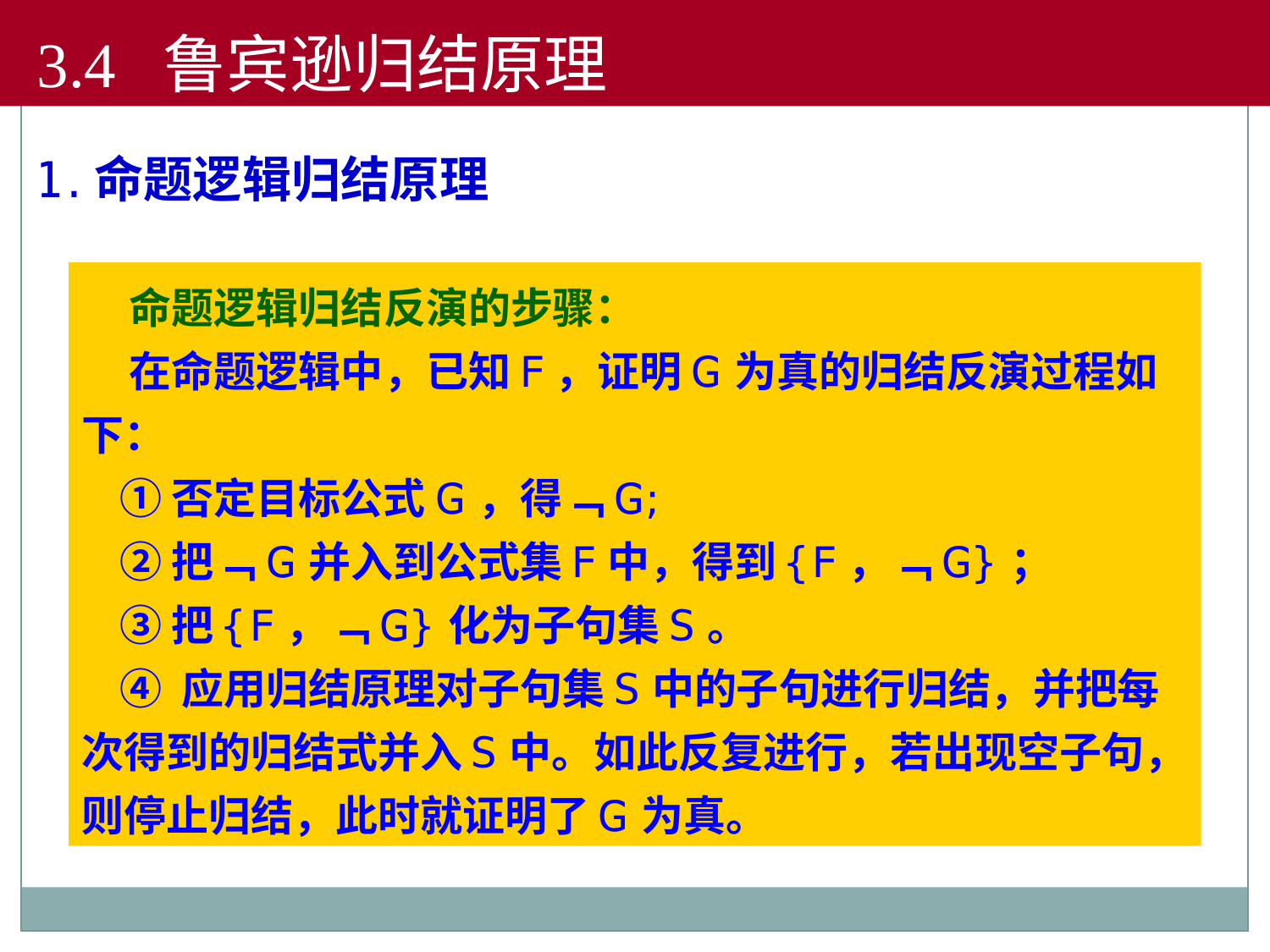

3.4  鲁宾逊归结原理
1.命题逻辑归结原理
    命题逻辑归结反演的步骤：
    在命题逻辑中，已知F，证明G为真的归结反演过程如下：
    ①否定目标公式G，得﹁G;
    ②把﹁G并入到公式集F中，得到{F，﹁G}；
    ③把{F，﹁G}化为子句集S。
    ④ 应用归结原理对子句集S中的子句进行归结，并把每次得到的归结式并入S中。如此反复进行，若出现空子句，则停止归结，此时就证明了G为真。